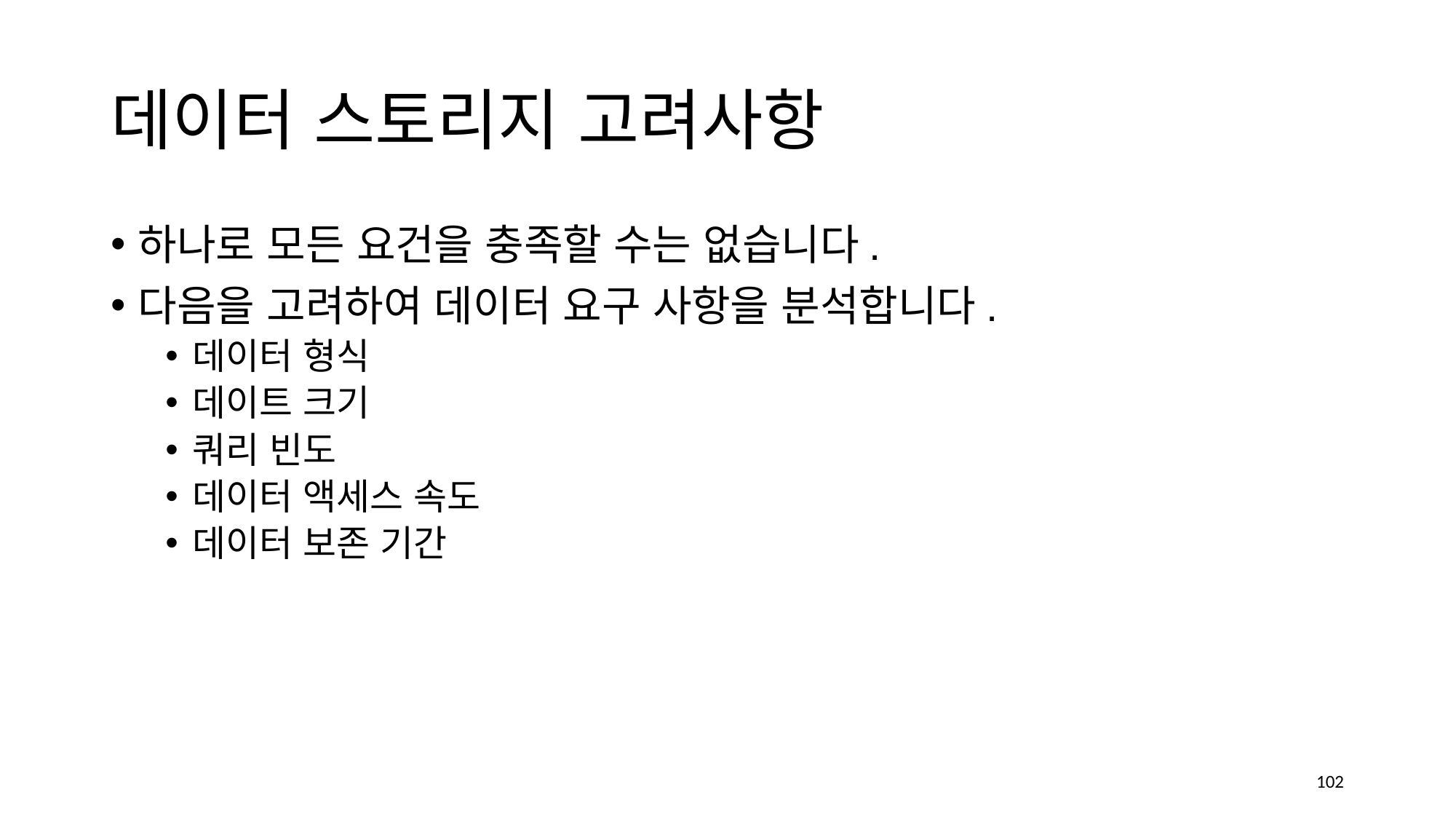

# 데이터 스토리지 고려사항
하나로 모든 요건을 충족할 수는 없습니다.
다음을 고려하여 데이터 요구 사항을 분석합니다.
데이터 형식
데이트 크기
쿼리 빈도
데이터 액세스 속도
데이터 보존 기간
102